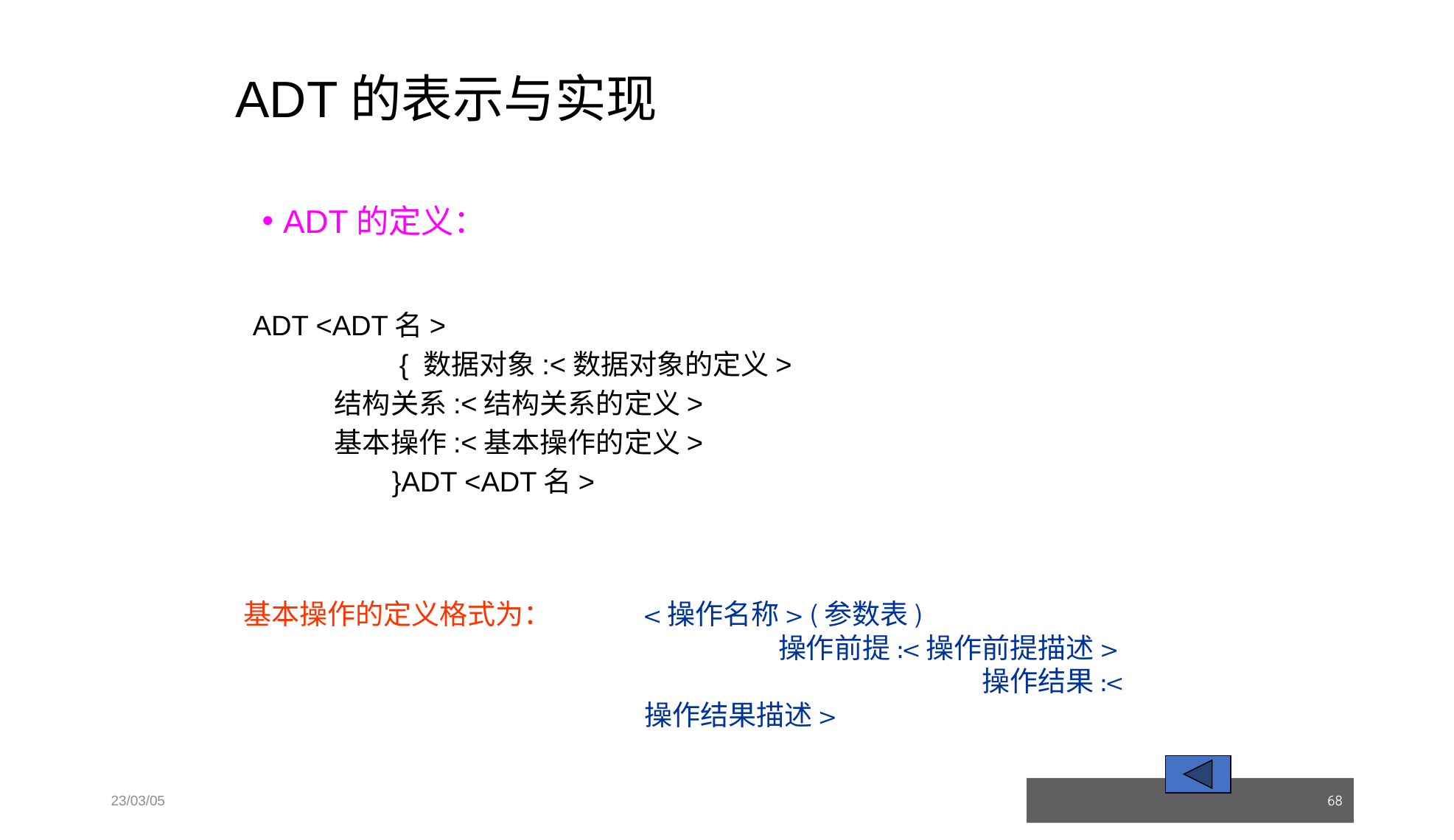

# ADT的表示与实现
ADT的定义：
ADT <ADT名>
　　　　　{ 数据对象:<数据对象的定义>
            结构关系:<结构关系的定义>
            基本操作:<基本操作的定义>
                  }ADT <ADT名>
<操作名称> (参数表)                                           操作前提:<操作前提描述>                                            操作结果:<操作结果描述>
基本操作的定义格式为：

23/03/05
68